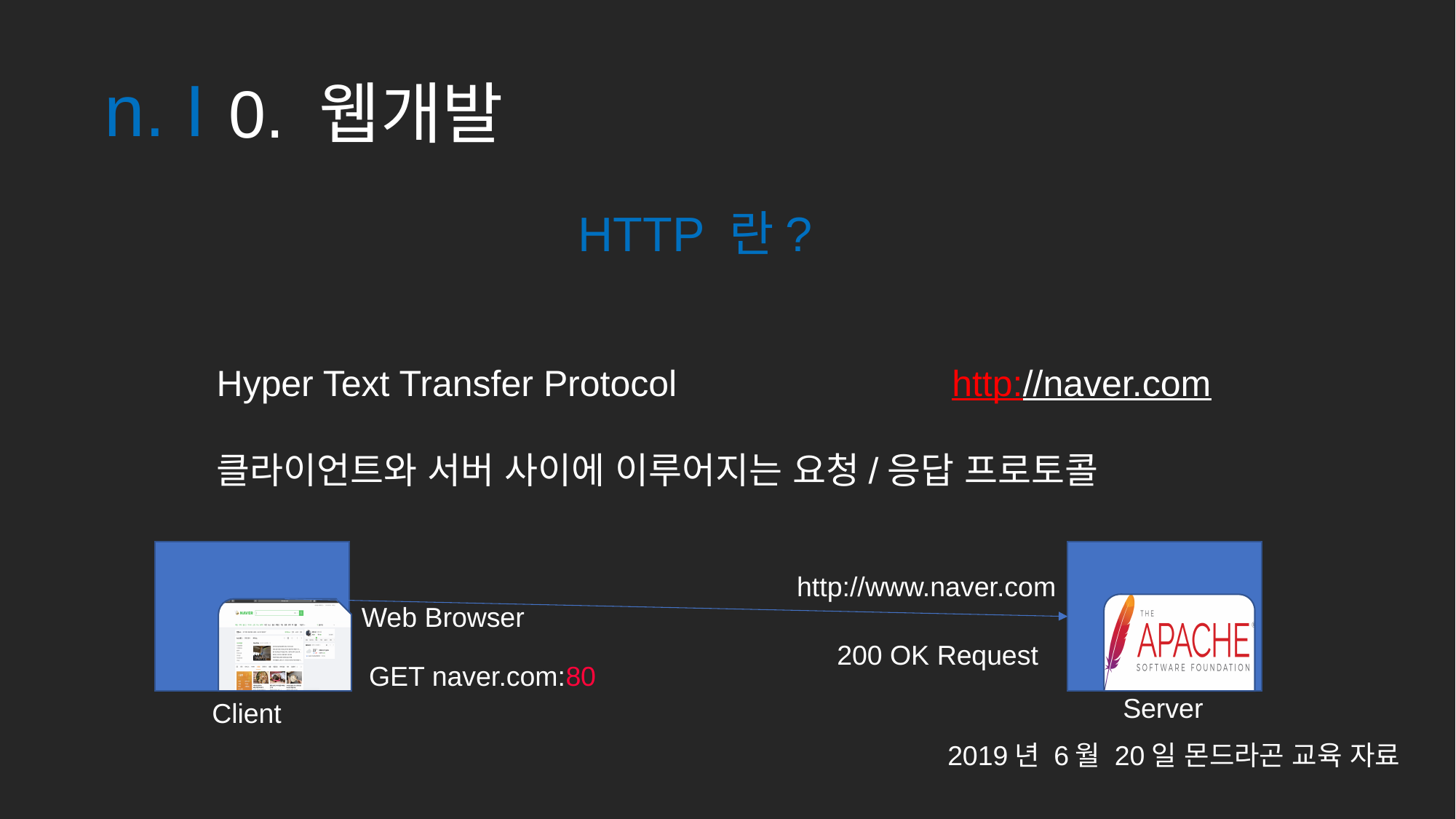

n. I
0. 웹개발
HTTP 란?
Hyper Text Transfer Protocol                           http://naver.com

클라이언트와 서버 사이에 이루어지는 요청/응답 프로토콜

http://www.naver.com
Web Browser

200 OK Request
GET naver.com:80
Server
Client
2019년 6월 20일 몬드라곤 교육 자료